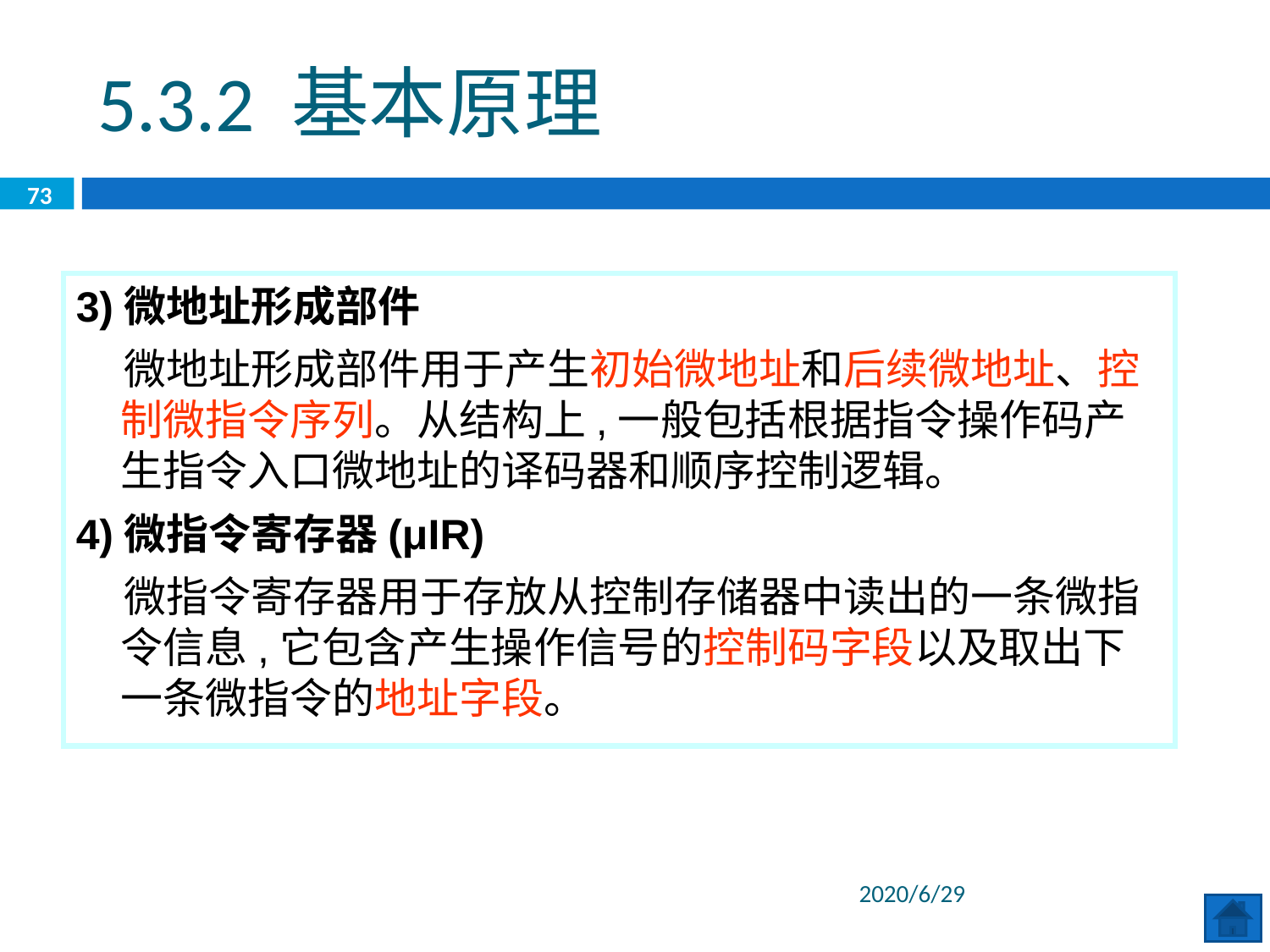

5.3.2 基本原理
73
3)微地址形成部件
    微地址形成部件用于产生初始微地址和后续微地址、控制微指令序列。从结构上,一般包括根据指令操作码产生指令入口微地址的译码器和顺序控制逻辑。
4)微指令寄存器(μIR)
    微指令寄存器用于存放从控制存储器中读出的一条微指令信息,它包含产生操作信号的控制码字段以及取出下一条微指令的地址字段。
2020/6/29